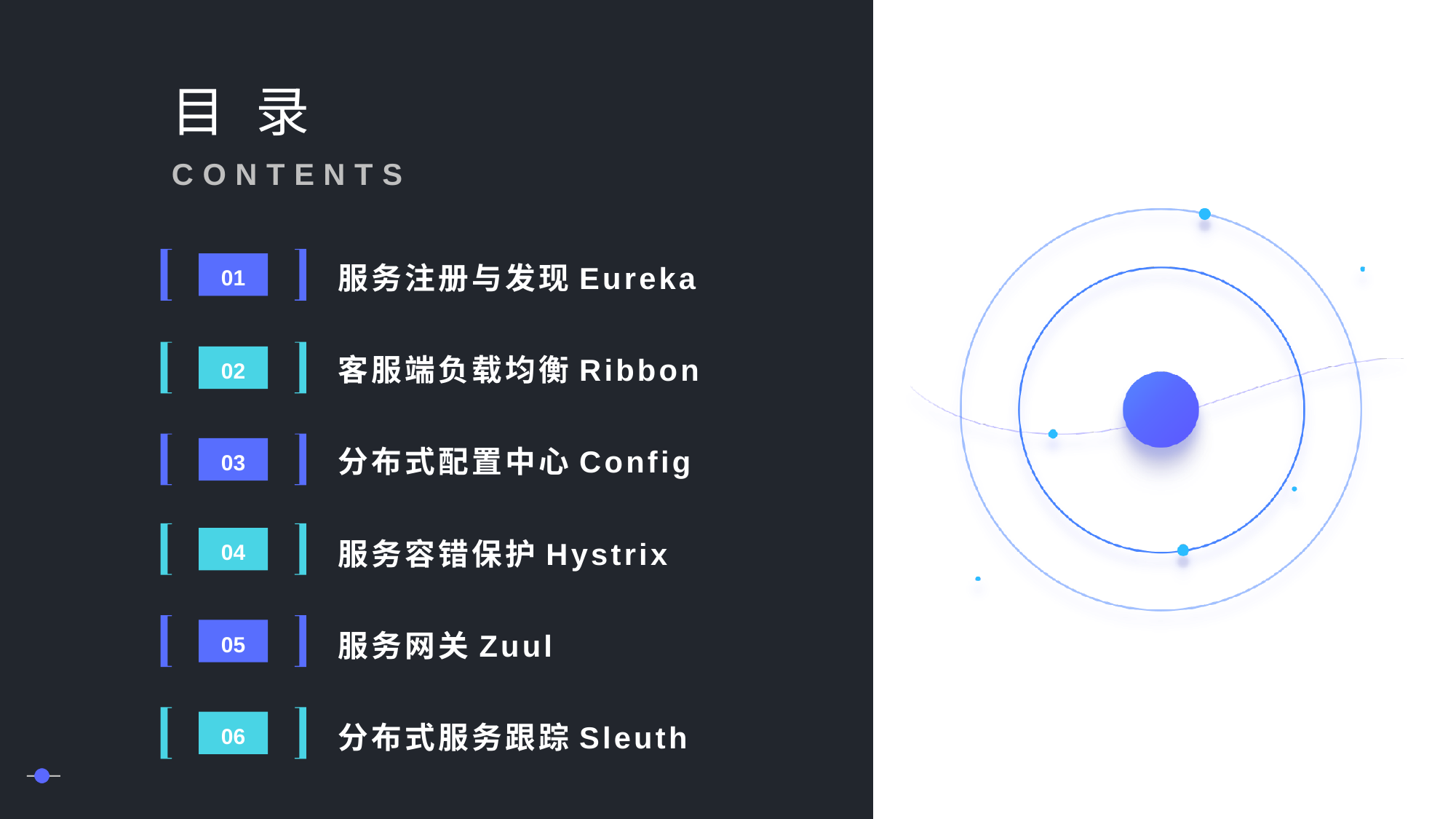

目 录
CONTENTS
服务注册与发现Eureka

01
客服端负载均衡Ribbon

02
分布式配置中心Config

03
服务容错保护Hystrix

04
服务网关Zuul

05
分布式服务跟踪Sleuth

06